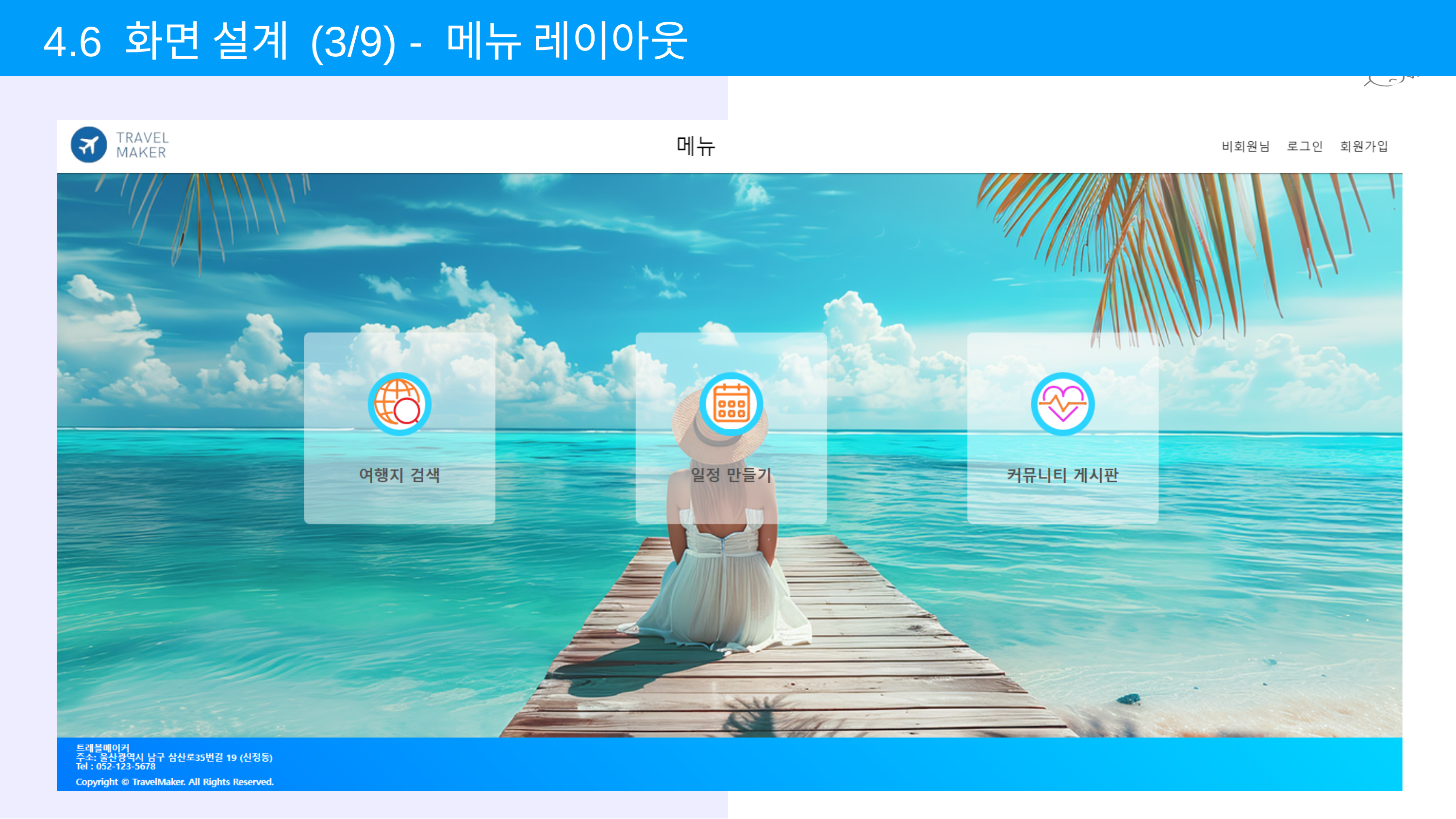

4.6 화면 설계 (3/9) - 메뉴 레이아웃